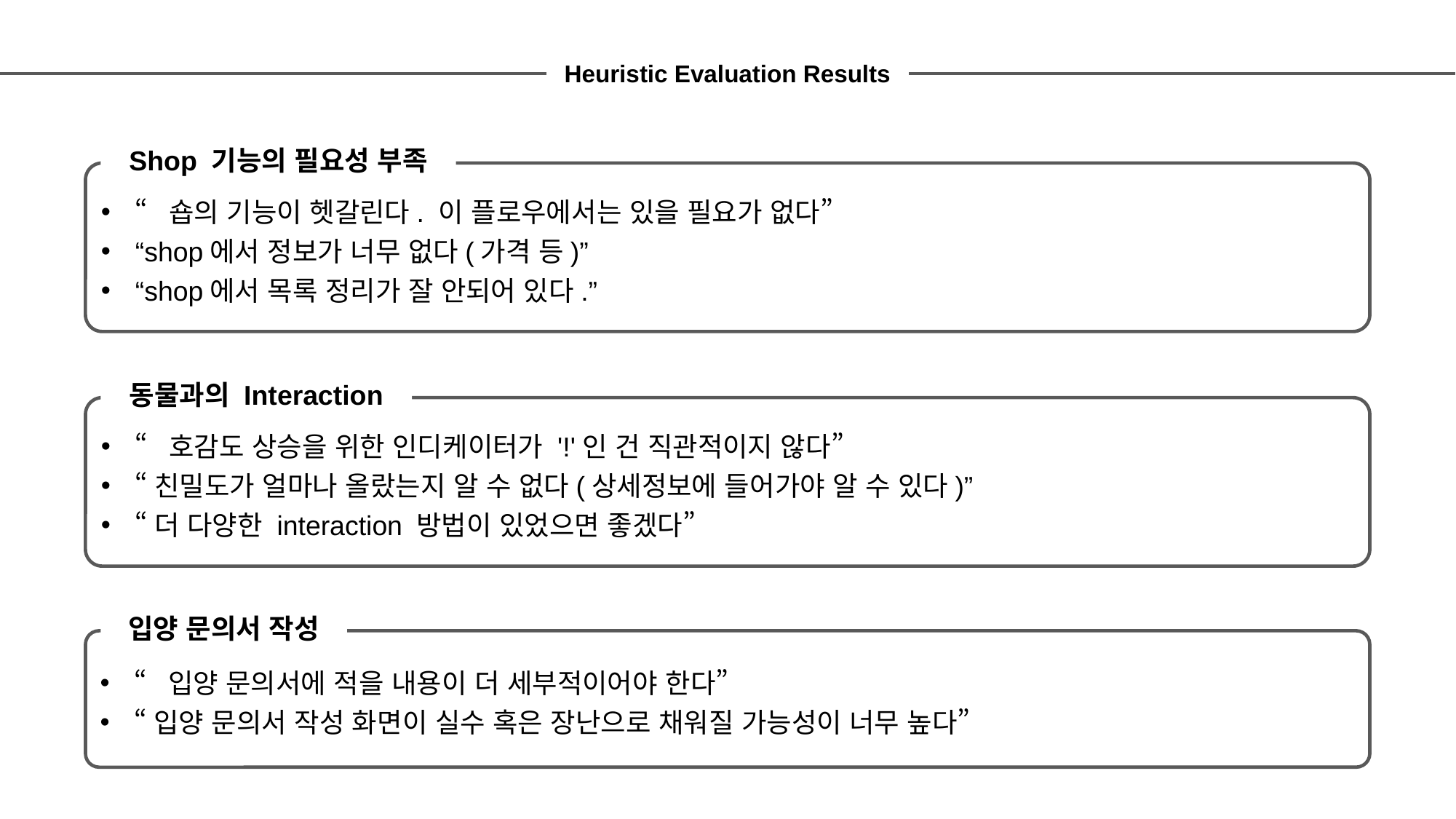

Heuristic Evaluation Results
Shop 기능의 필요성 부족
“숍의 기능이 헷갈린다. 이 플로우에서는 있을 필요가 없다”
“shop에서 정보가 너무 없다(가격 등)”
“shop에서 목록 정리가 잘 안되어 있다.”
동물과의 Interaction
“호감도 상승을 위한 인디케이터가 '!'인 건 직관적이지 않다”
“친밀도가 얼마나 올랐는지 알 수 없다(상세정보에 들어가야 알 수 있다)”
“더 다양한 interaction 방법이 있었으면 좋겠다”
입양 문의서 작성
“입양 문의서에 적을 내용이 더 세부적이어야 한다”
“입양 문의서 작성 화면이 실수 혹은 장난으로 채워질 가능성이 너무 높다”